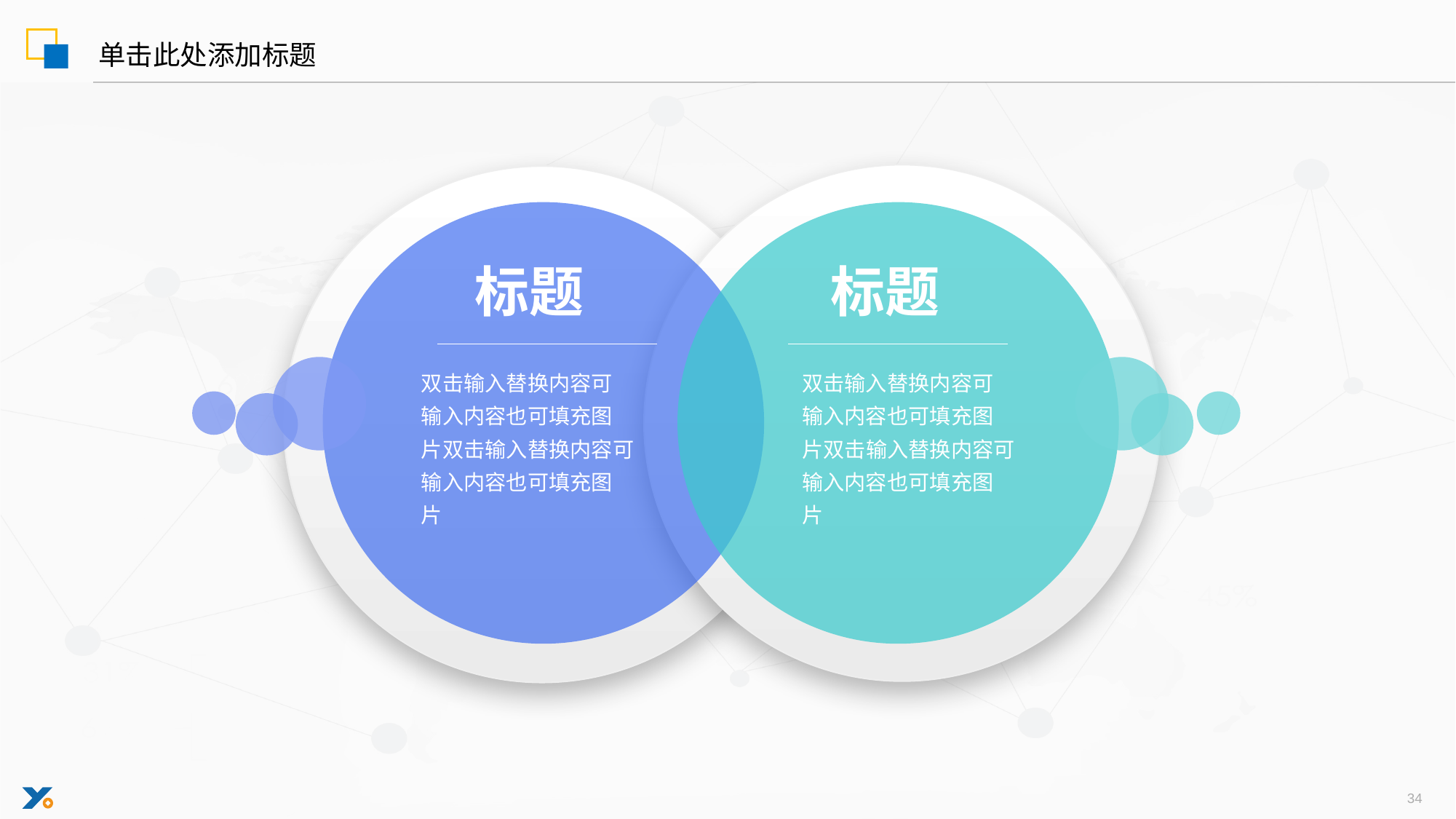

单击此处添加标题

标题
标题

双击输入替换内容可
输入内容也可填充图
片双击输入替换内容可
输入内容也可填充图
片
双击输入替换内容可
输入内容也可填充图
片双击输入替换内容可
输入内容也可填充图
片